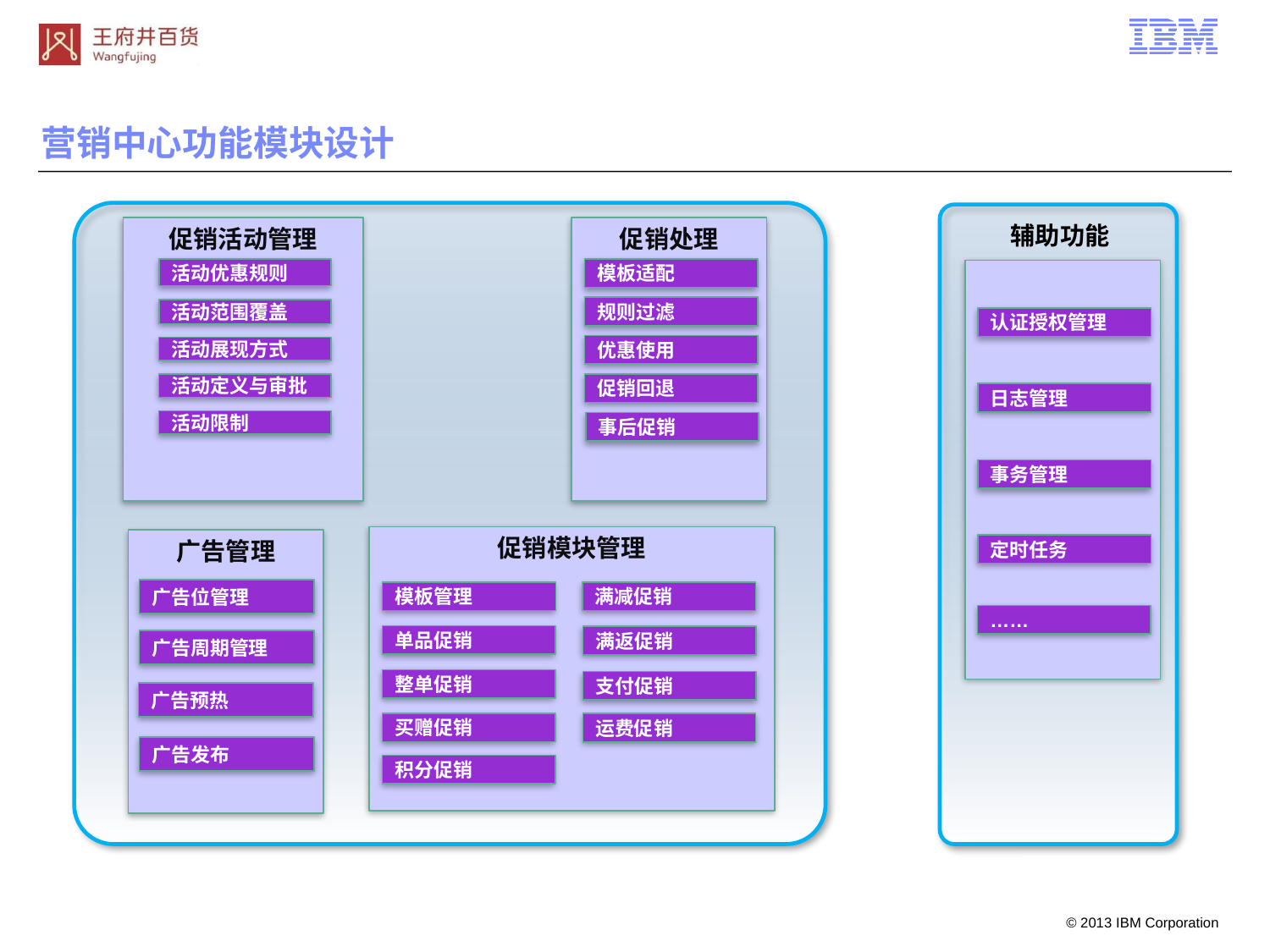

营销中心功能模块设计

辅助功能
促销活动管理
促销处理
模板适配
活动优惠规则

规则过滤
活动范围覆盖
认证授权管理
优惠使用
活动展现方式
促销回退
活动定义与审批
日志管理
活动限制
事后促销
事务管理
促销模块管理
广告管理
定时任务
广告位管理
模板管理
满减促销
……
单品促销
满返促销
广告周期管理
整单促销
支付促销
广告预热
买赠促销
运费促销
广告发布
积分促销